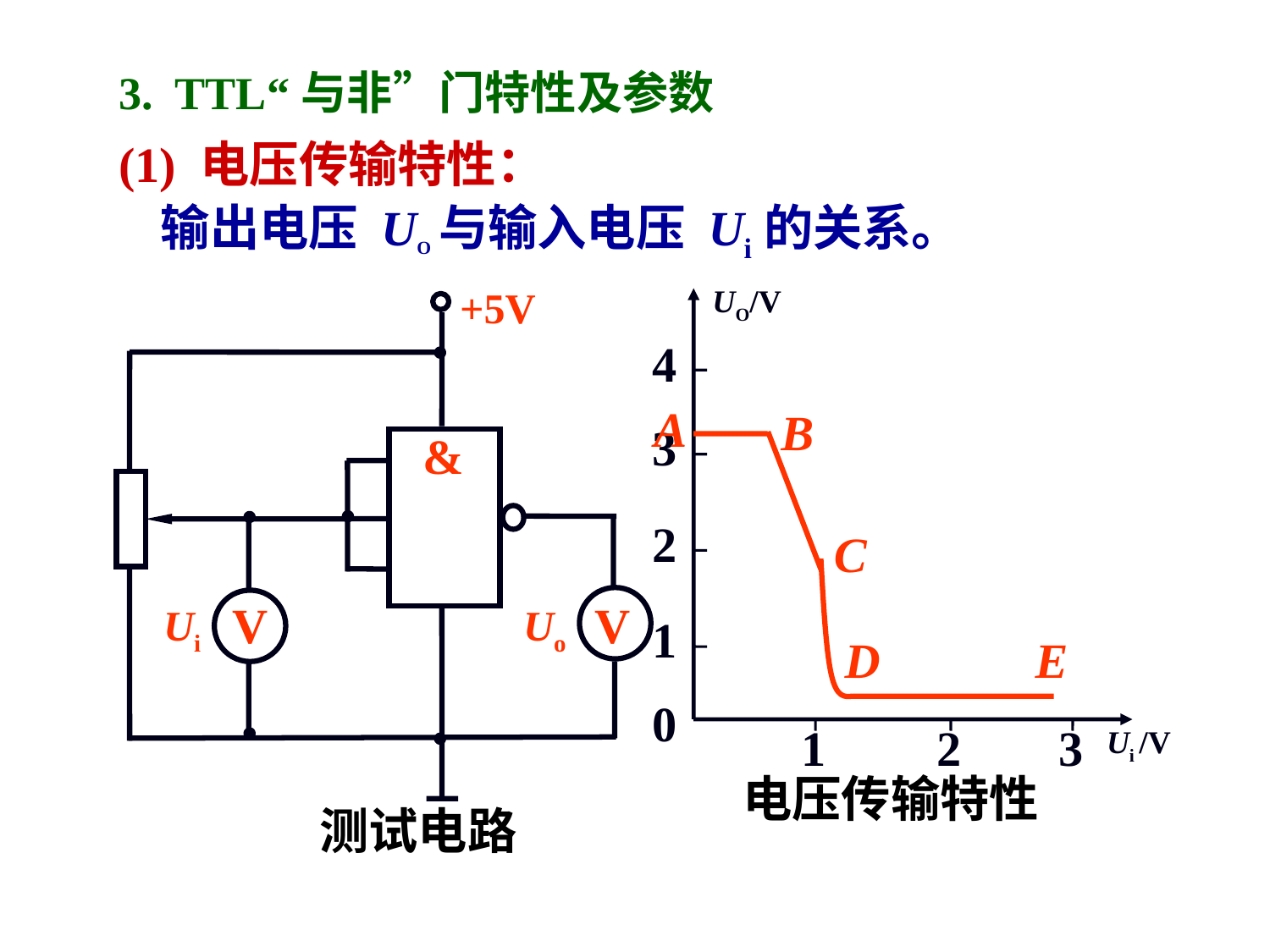

3.  TTL“与非”门特性及参数
(1) 电压传输特性：
输出电压 UO与输入电压 Ui的关系。
+5V

&

V
V

Ui
Uo

UO/V

4
3
2
1
0
1
2
3

   Ui /V
A
B

C

D
E
电压传输特性
测试电路